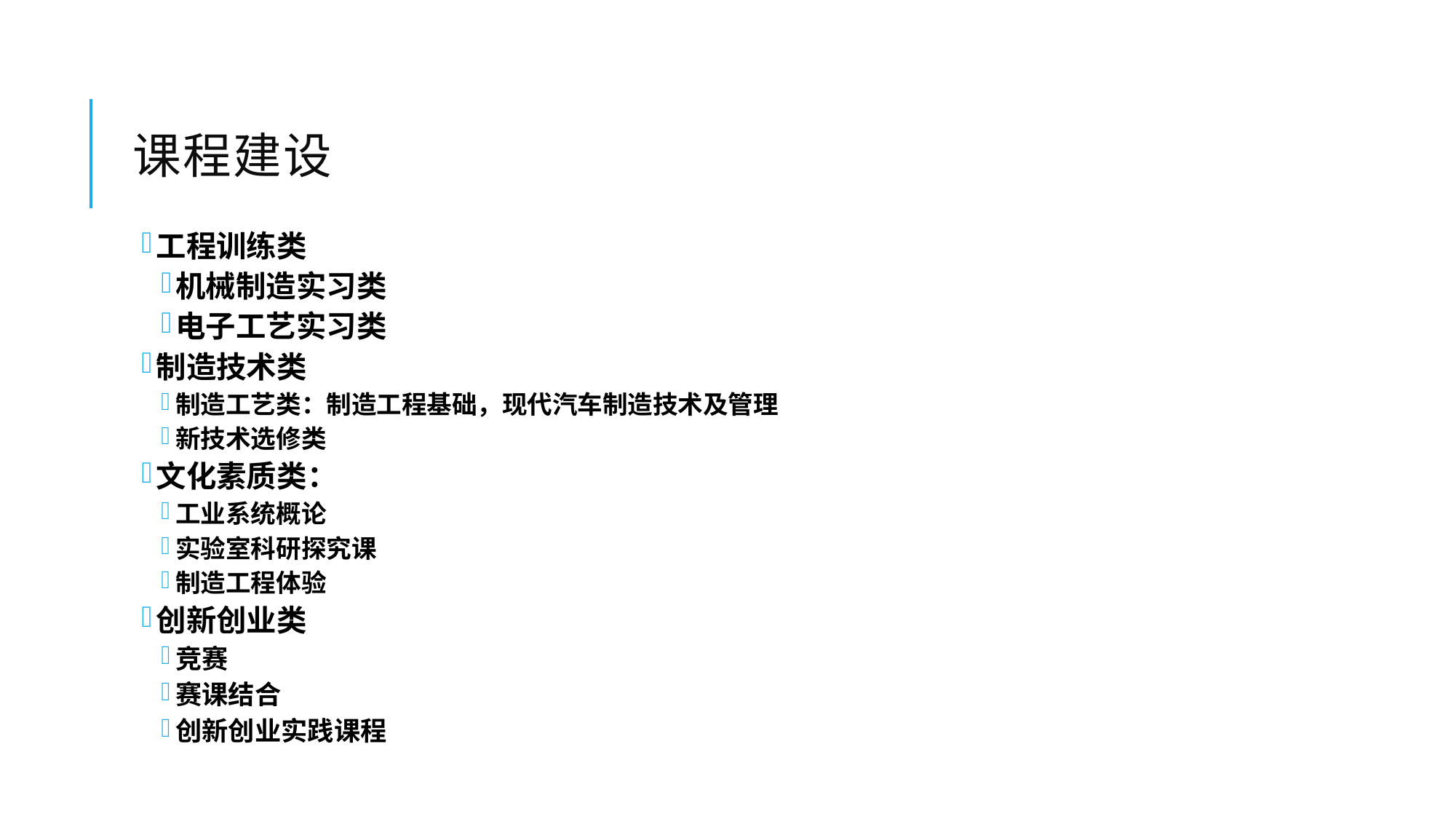

# 课程建设
工程训练类
机械制造实习类
电子工艺实习类
制造技术类
制造工艺类：制造工程基础，现代汽车制造技术及管理
新技术选修类
文化素质类：
工业系统概论
实验室科研探究课
制造工程体验
创新创业类
竞赛
赛课结合
创新创业实践课程